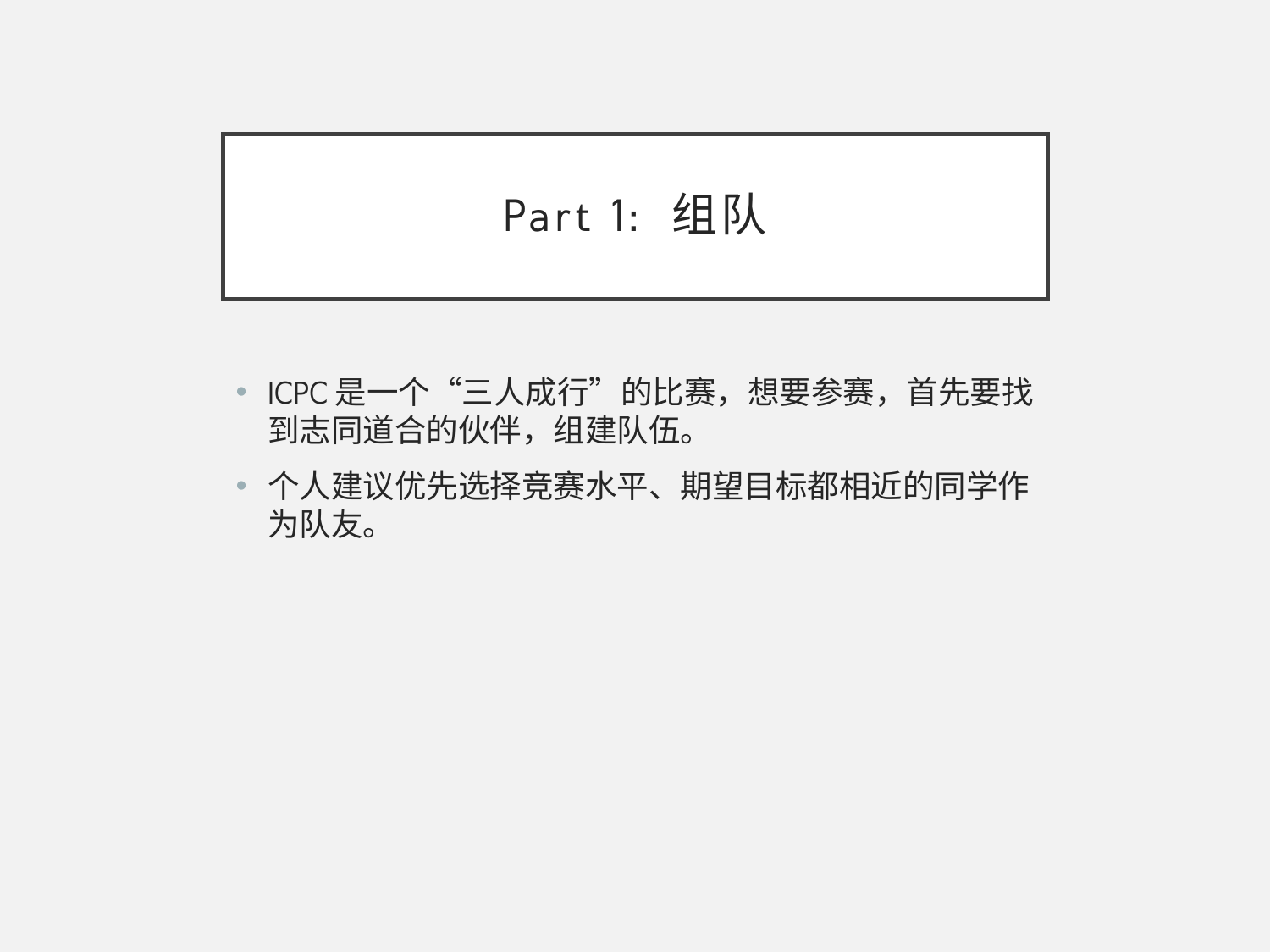

# Part 1: 组队
ICPC是一个“三人成行”的比赛，想要参赛，首先要找到志同道合的伙伴，组建队伍。
个人建议优先选择竞赛水平、期望目标都相近的同学作为队友。